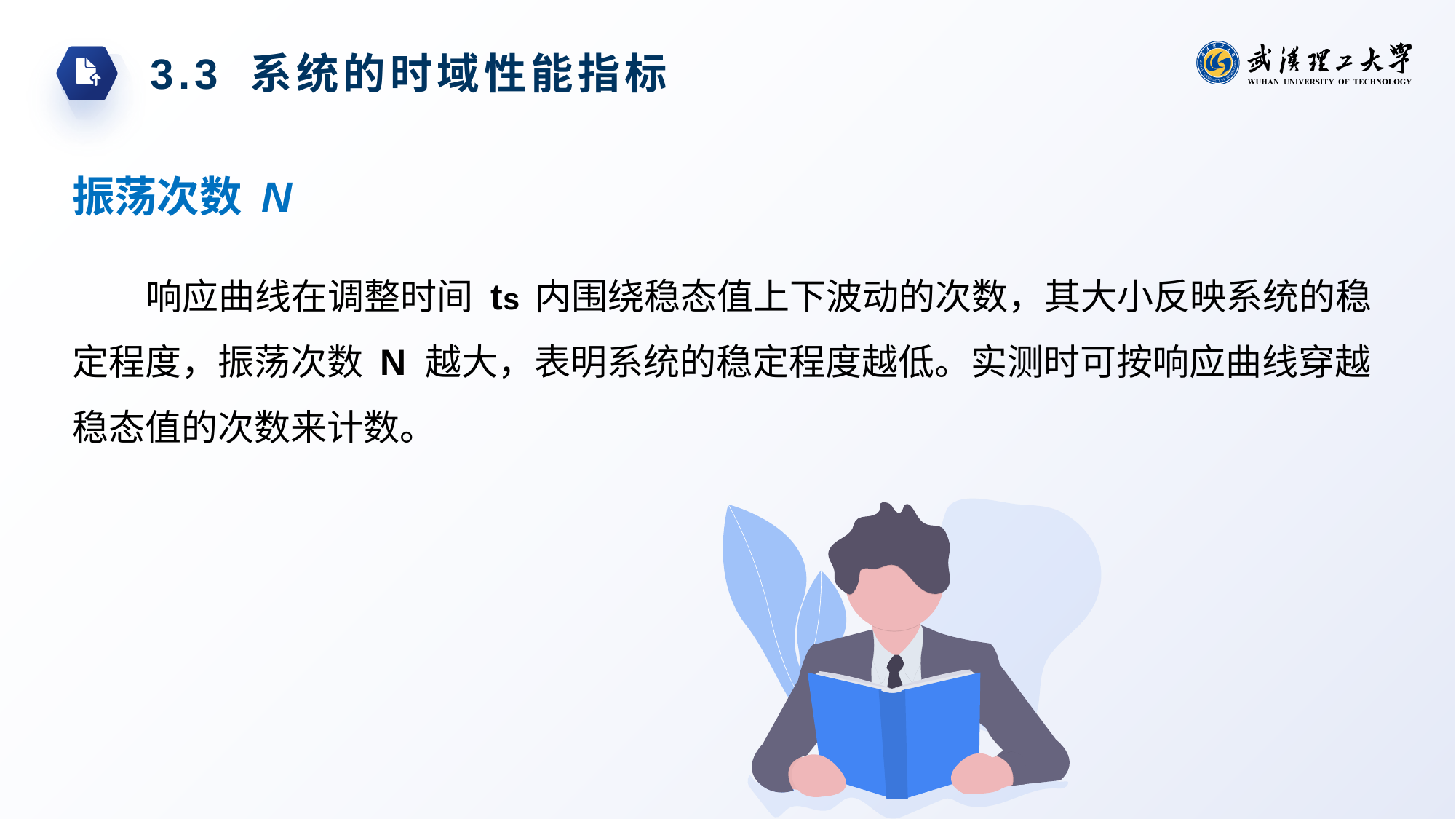

3.3 系统的时域性能指标
振荡次数 N
响应曲线在调整时间 ts 内围绕稳态值上下波动的次数，其大小反映系统的稳定程度，振荡次数 N 越大，表明系统的稳定程度越低。实测时可按响应曲线穿越稳态值的次数来计数。